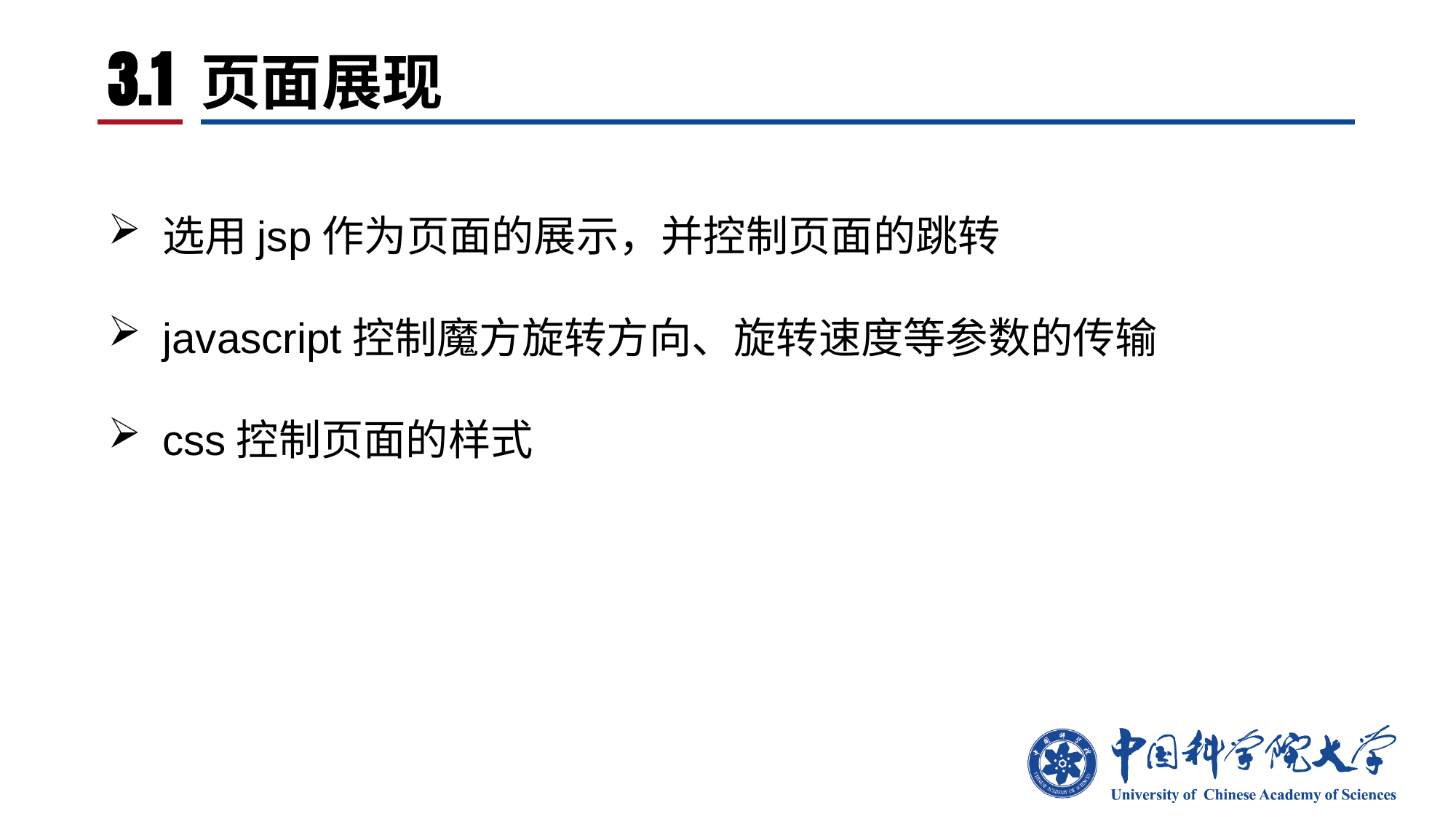

# 3.1 页面展现
选用jsp作为页面的展示，并控制页面的跳转

javascript控制魔方旋转方向、旋转速度等参数的传输

css控制页面的样式